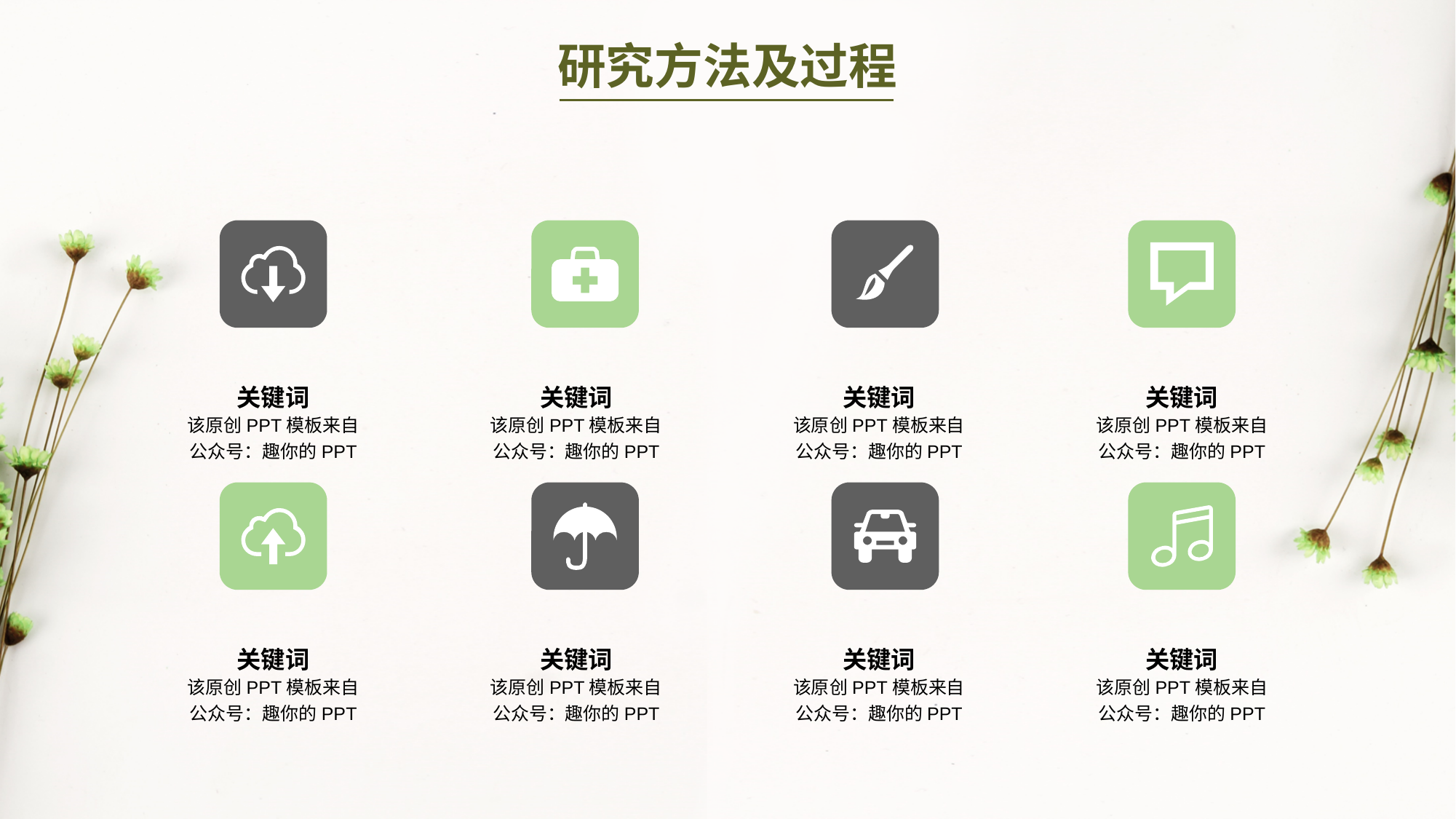

研究方法及过程

关键词
该原创PPT模板来自公众号：趣你的PPT
关键词
该原创PPT模板来自公众号：趣你的PPT
关键词
该原创PPT模板来自公众号：趣你的PPT
关键词
该原创PPT模板来自公众号：趣你的PPT

关键词
关键词
关键词
关键词
该原创PPT模板来自公众号：趣你的PPT
该原创PPT模板来自公众号：趣你的PPT
该原创PPT模板来自公众号：趣你的PPT
该原创PPT模板来自公众号：趣你的PPT